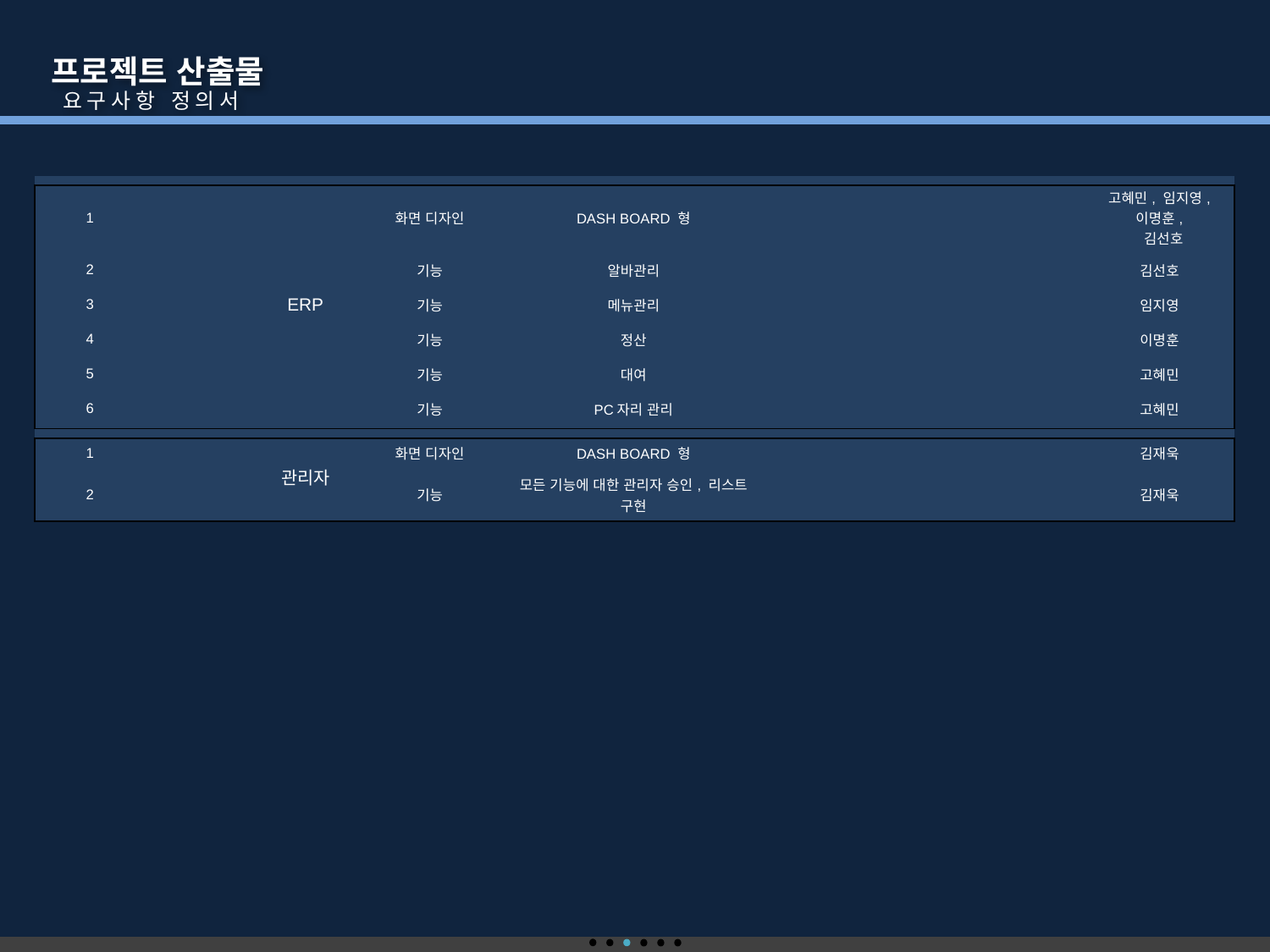

프로젝트 산출물
  요구사항 정의서

|  |  |  |  |  |  |  |  |  |
| --- | --- | --- | --- | --- | --- | --- | --- | --- |
| 1 |  | ERP | 화면 디자인 | DASH BOARD 형 |  |  |  | 고혜민, 임지영, 이명훈, 김선호 |
| 2 |  |  | 기능 | 알바관리 |  |  |  | 김선호 |
| 3 |  |  | 기능 | 메뉴관리 |  |  |  | 임지영 |
| 4 |  |  | 기능 | 정산 |  |  |  | 이명훈 |
| 5 |  |  | 기능 | 대여 |  |  |  | 고혜민 |
| 6 |  |  | 기능 | PC자리 관리 |  |  |  | 고혜민 |
|  |  |  |  |  |  |  |  |  |
| 1 |  | 관리자 | 화면 디자인 | DASH BOARD 형 |  |  |  | 김재욱 |
| 2 |  |  | 기능 | 모든 기능에 대한 관리자 승인, 리스트 구현 |  |  |  | 김재욱 |